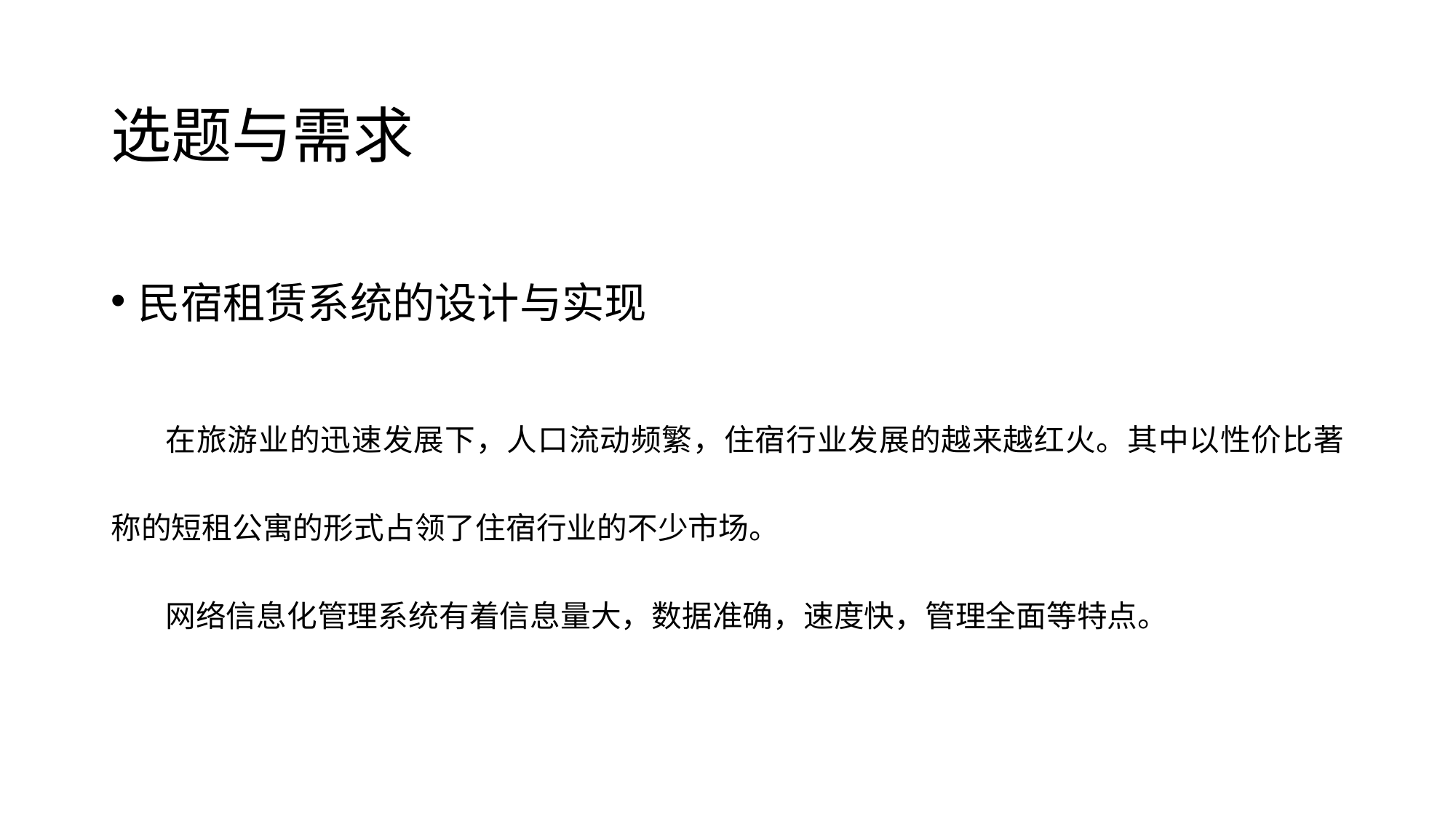

# 选题与需求

民宿租赁系统的设计与实现

在旅游业的迅速发展下，人口流动频繁，住宿行业发展的越来越红火。其中以性价比著称的短租公寓的形式占领了住宿行业的不少市场。
网络信息化管理系统有着信息量大，数据准确，速度快，管理全面等特点。